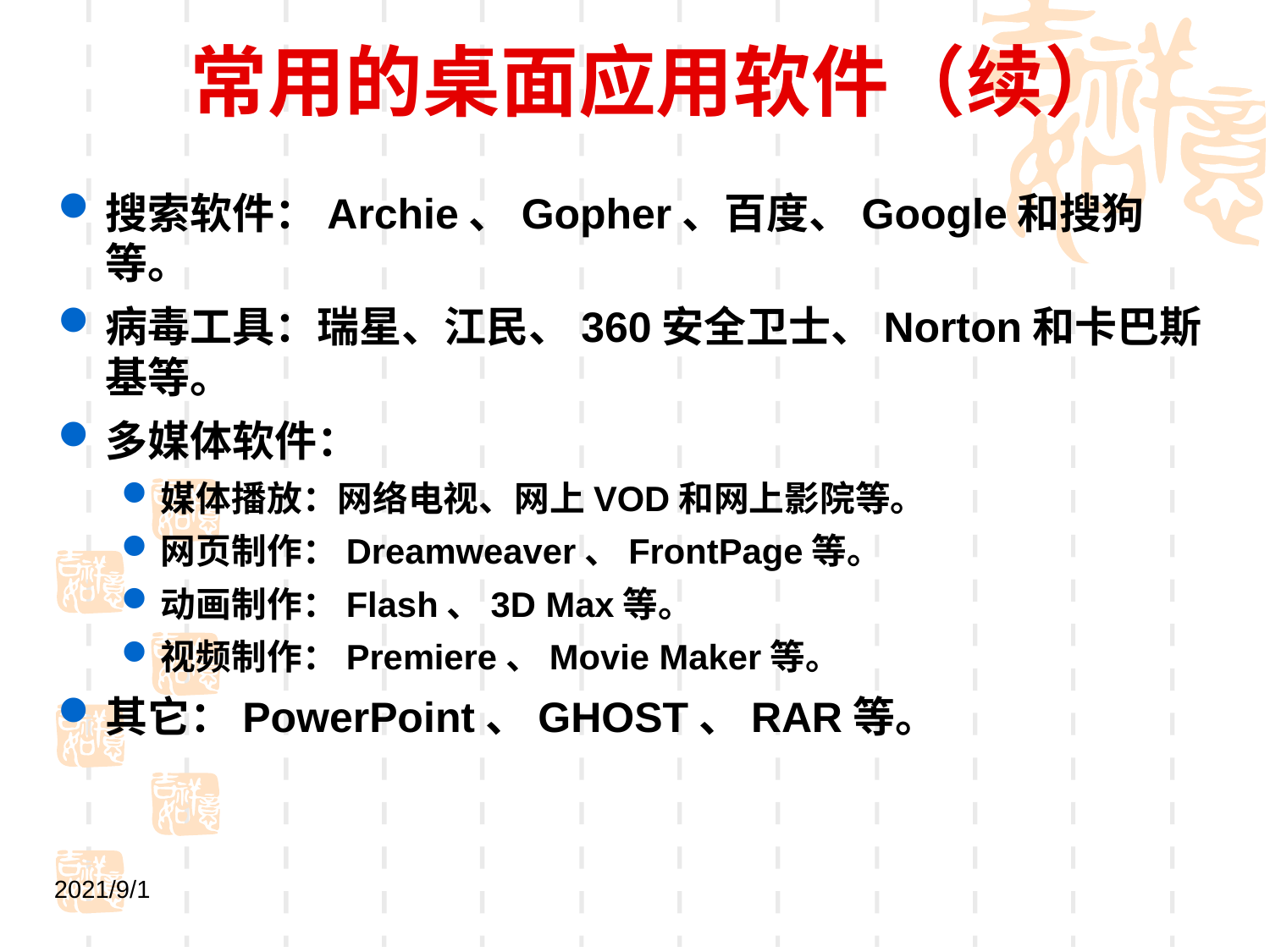

# 常用的桌面应用软件（续）
搜索软件：Archie、Gopher、百度、Google和搜狗等。
病毒工具：瑞星、江民、360安全卫士、Norton和卡巴斯基等。
多媒体软件：
媒体播放：网络电视、网上VOD和网上影院等。
网页制作：Dreamweaver、FrontPage等。
动画制作：Flash、3D Max等。
视频制作：Premiere、Movie Maker等。
其它：PowerPoint、GHOST、RAR等。
2021/9/1